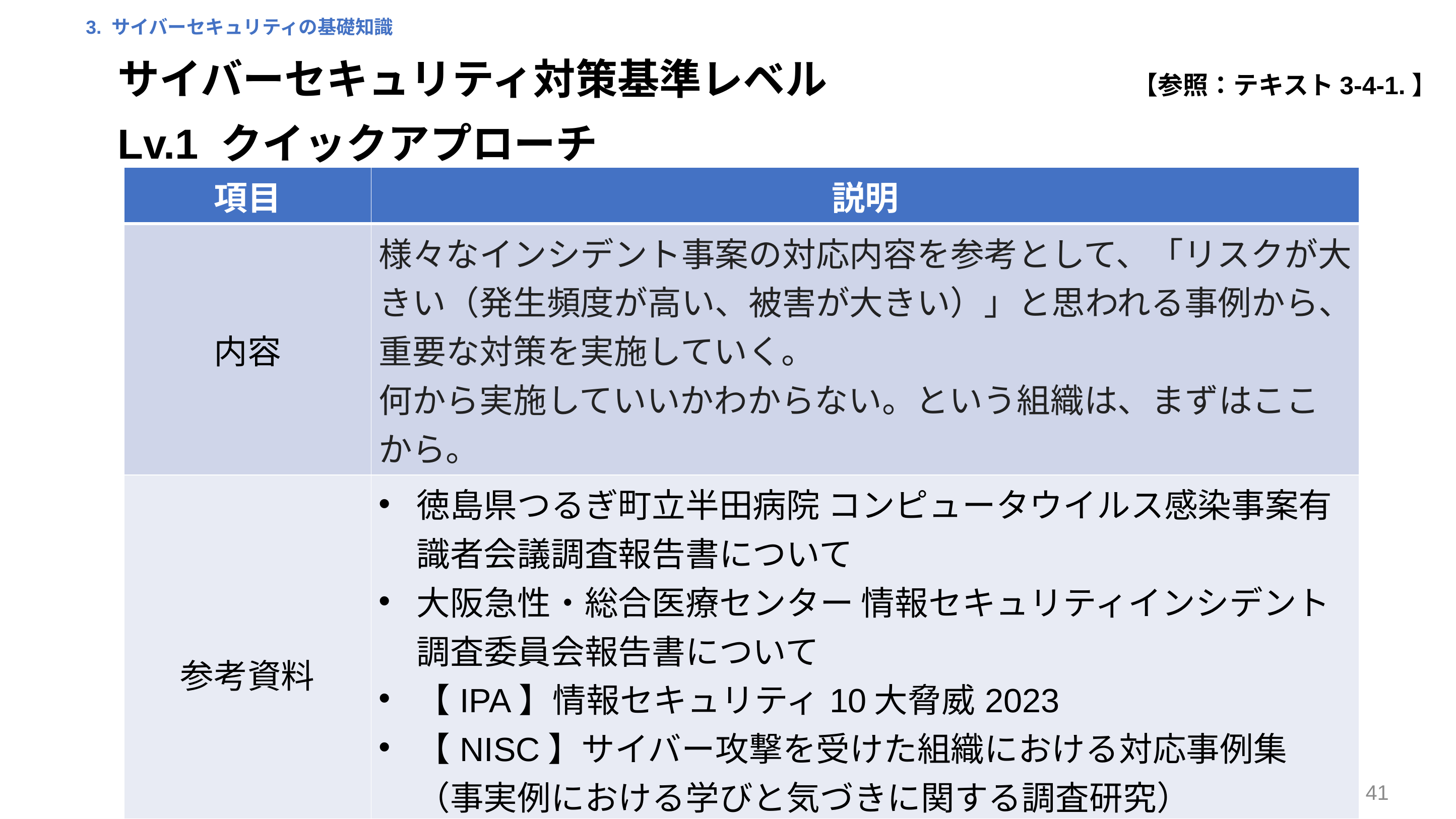

3. サイバーセキュリティの基礎知識
サイバーセキュリティ対策基準レベル
【参照：テキスト3-4-1.】
Lv.1 クイックアプローチ
| 項目 | 説明 |
| --- | --- |
| 内容 | 様々なインシデント事案の対応内容を参考として、「リスクが大きい（発生頻度が高い、被害が大きい）」と思われる事例から、重要な対策を実施していく。 何から実施していいかわからない。という組織は、まずはここから。 |
| 参考資料 | 徳島県つるぎ町立半田病院 コンピュータウイルス感染事案有識者会議調査報告書について 大阪急性・総合医療センター 情報セキュリティインシデント調査委員会報告書について 【IPA】情報セキュリティ10大脅威2023 【NISC】サイバー攻撃を受けた組織における対応事例集（事実例における学びと気づきに関する調査研究） など |
41